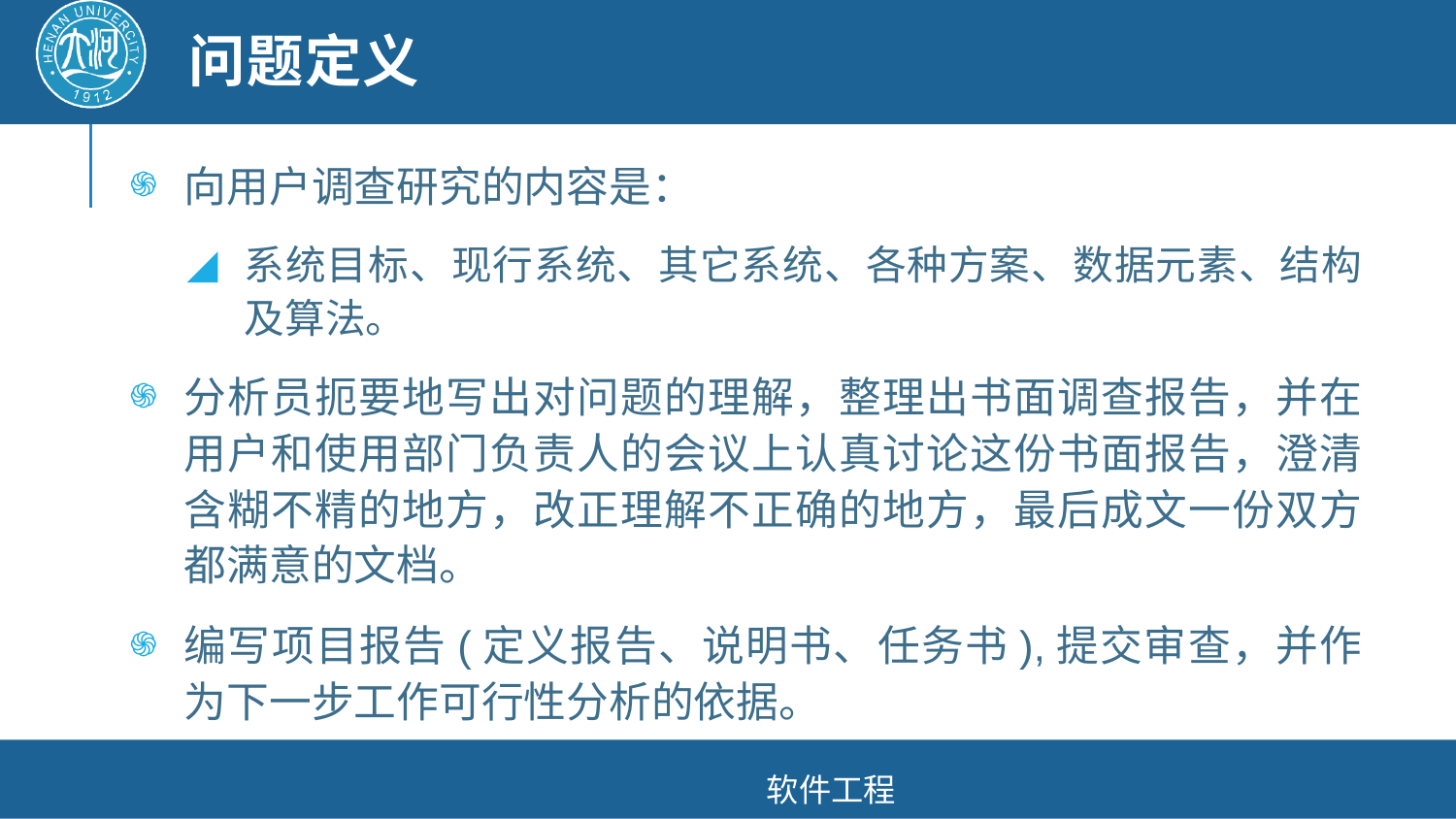

# 问题定义
向用户调查研究的内容是：
系统目标、现行系统、其它系统、各种方案、数据元素、结构及算法。
分析员扼要地写出对问题的理解，整理出书面调查报告，并在用户和使用部门负责人的会议上认真讨论这份书面报告，澄清含糊不精的地方，改正理解不正确的地方，最后成文一份双方都满意的文档。
编写项目报告(定义报告、说明书、任务书),提交审查，并作为下一步工作可行性分析的依据。

软件工程
20